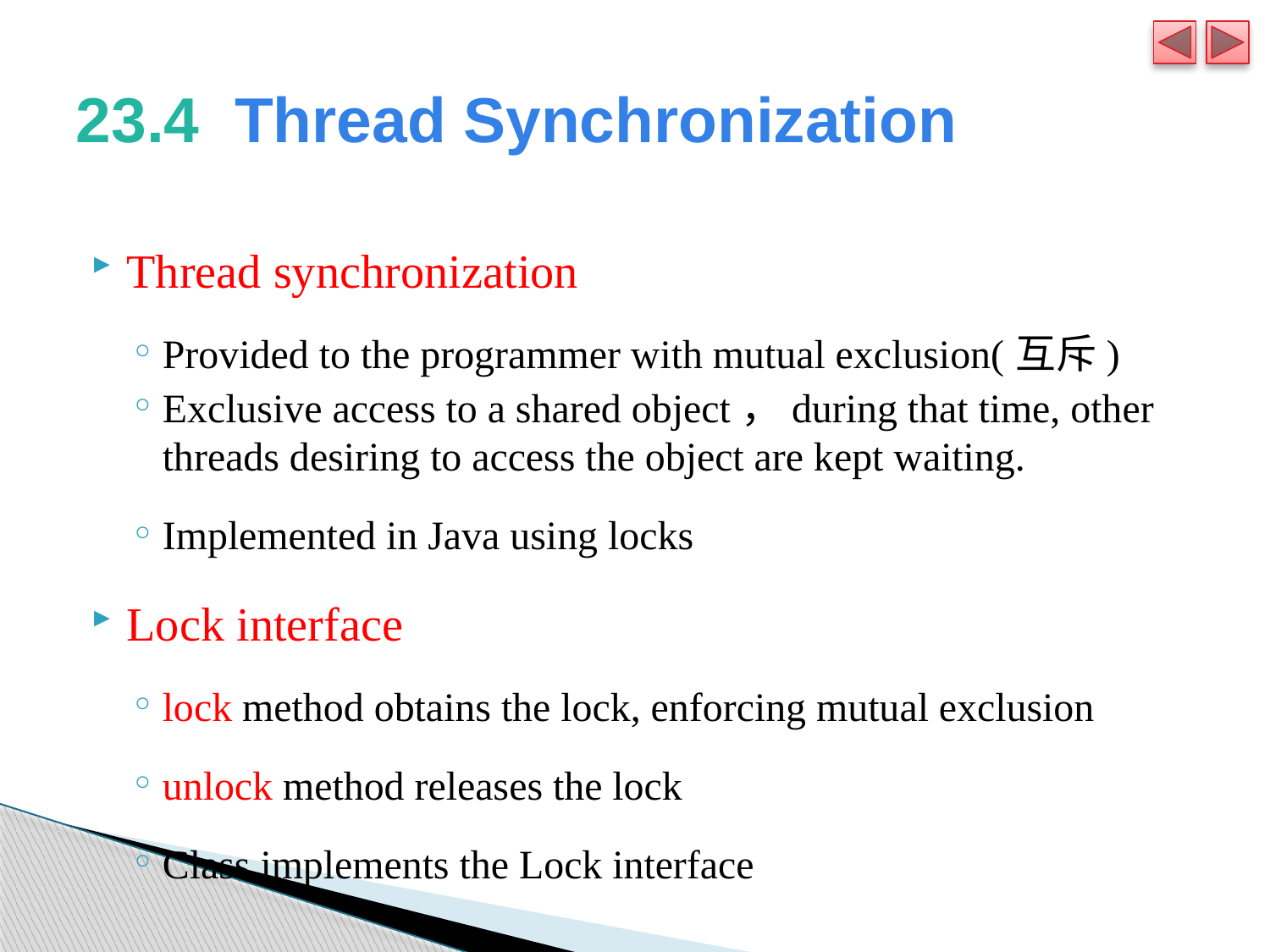

# 23.4  Thread Synchronization
Thread synchronization
Provided to the programmer with mutual exclusion(互斥)
Exclusive access to a shared object，during that time, other threads desiring to access the object are kept waiting.
Implemented in Java using locks
Lock interface
lock method obtains the lock, enforcing mutual exclusion
unlock method releases the lock
Class implements the Lock interface